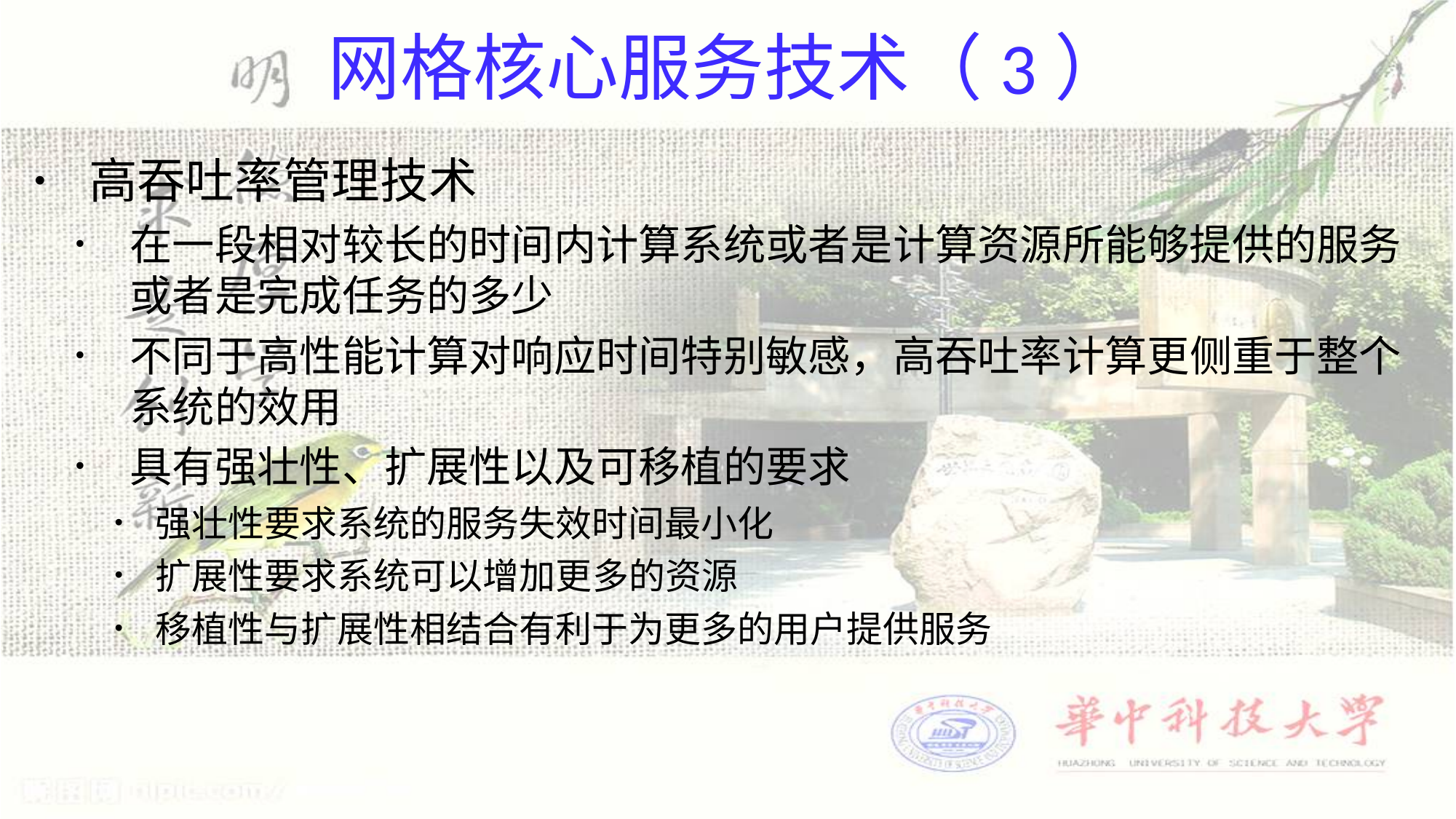

# 网格核心服务技术（3）
高吞吐率管理技术
在一段相对较长的时间内计算系统或者是计算资源所能够提供的服务或者是完成任务的多少
不同于高性能计算对响应时间特别敏感，高吞吐率计算更侧重于整个系统的效用
具有强壮性、扩展性以及可移植的要求
强壮性要求系统的服务失效时间最小化
扩展性要求系统可以增加更多的资源
移植性与扩展性相结合有利于为更多的用户提供服务